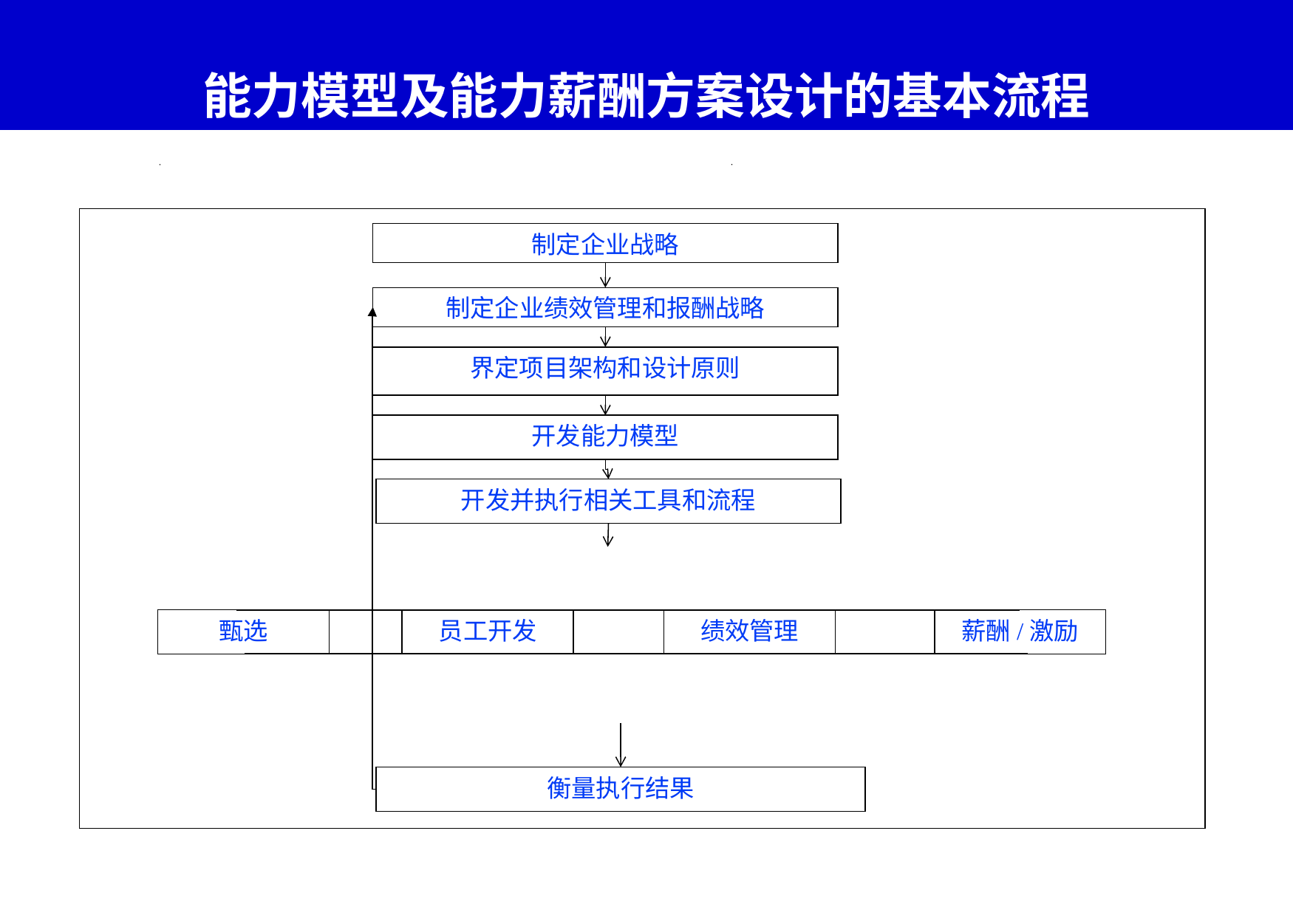

# 能力模型及能力薪酬方案设计的基本流程

制定企业战略

制定企业绩效管理和报酬战略
界定项目架构和设计原则
开发能力模型

开发并执行相关工具和流程
甄选
员工开发
绩效管理
薪酬/激励

衡量执行结果